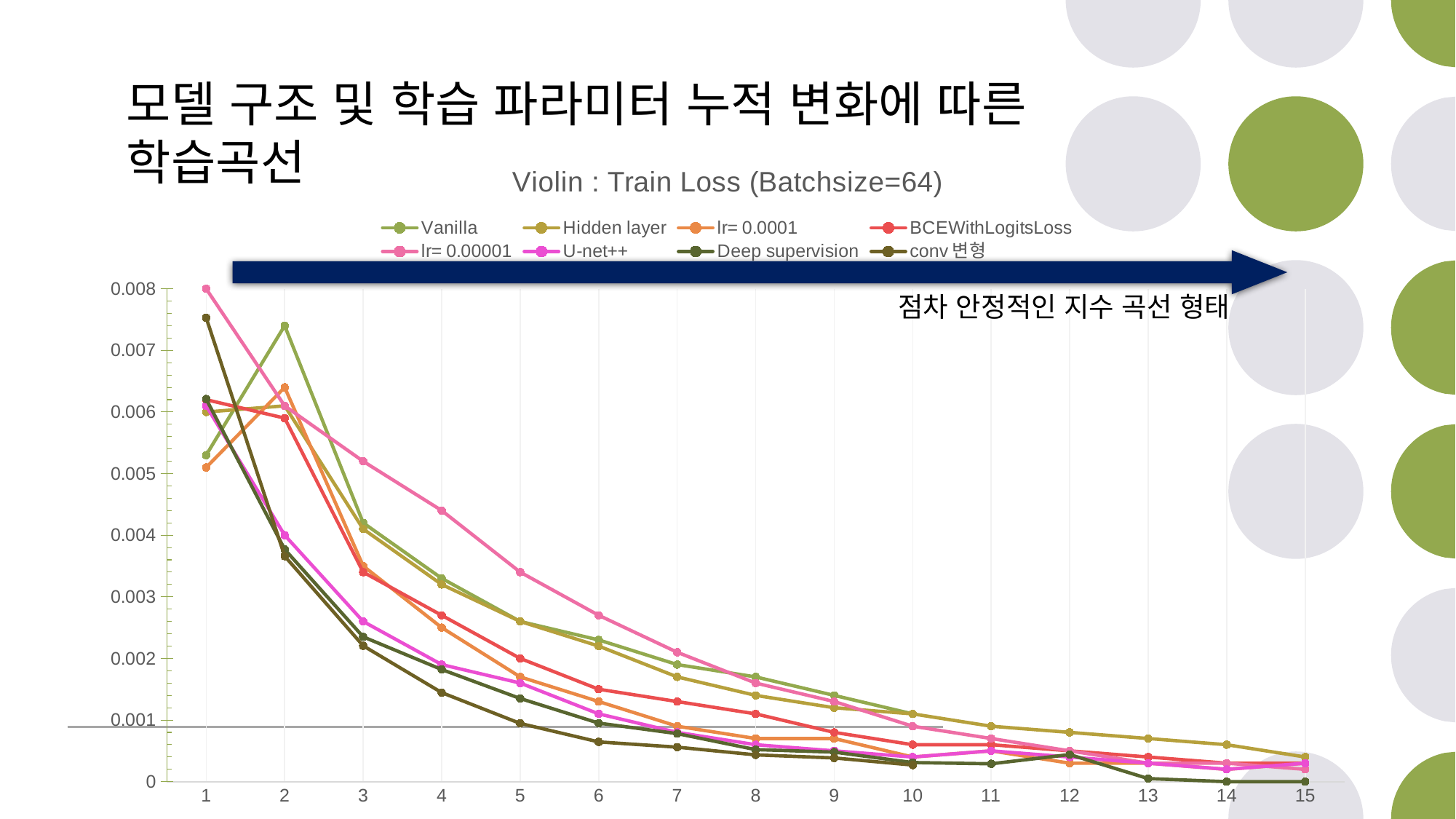

모델 구조 및 학습 파라미터 누적 변화에 따른 학습곡선

### Chart: Violin : Train Loss (Batchsize=64)

| Category | Vanilla | Hidden layer | lr= 0.0001 | BCEWithLogitsLoss | lr= 0.00001 | U-net++ | Deep supervision | conv변형 |
|---|---|---|---|---|---|---|---|---|
| 1 | 0.0053 | 0.006 | 0.0051 | 0.0062 | 0.008 | 0.0061 | 0.00621 | 0.00753 |
| 2 | 0.0074 | 0.0061 | 0.0064 | 0.0059 | 0.0061 | 0.004 | 0.00377 | 0.00366 |
| 3 | 0.0042 | 0.0041 | 0.0035 | 0.0034 | 0.0052 | 0.0026 | 0.00235 | 0.002205 |
| 4 | 0.0033 | 0.0032 | 0.0025 | 0.0027 | 0.0044 | 0.0019 | 0.00182 | 0.001445 |
| 5 | 0.0026 | 0.0026 | 0.0017 | 0.002 | 0.0034 | 0.0016 | 0.00135 | 0.000945 |
| 6 | 0.0023 | 0.0022 | 0.0013 | 0.0015 | 0.0027 | 0.0011 | 0.00095 | 0.000645 |
| 7 | 0.0019 | 0.0017 | 0.0009 | 0.0013 | 0.0021 | 0.0008 | 0.00078 | 0.00056 |
| 8 | 0.0017 | 0.0014 | 0.0007 | 0.0011 | 0.0016 | 0.0006 | 0.00052 | 0.000435 |
| 9 | 0.0014 | 0.0012 | 0.0007 | 0.0008 | 0.0013 | 0.0005 | 0.00048 | 0.000385 |
| 10 | 0.0011 | 0.0011 | 0.0004 | 0.0006 | 0.0009 | 0.0004 | 0.00031 | 0.00027 |
| 11 | None | 0.0009 | 0.0005 | 0.0006 | 0.0007 | 0.0005 | 0.00029 | None |
| 12 | None | 0.0008 | 0.0003 | 0.0005 | 0.0005 | 0.0004 | 0.00044 | None |
| 13 | None | 0.0007 | 0.0003 | 0.0004 | 0.0003 | 0.0003 | 5e-05 | None |
| 14 | None | 0.0006 | 0.0002 | 0.0003 | 0.0003 | 0.0002 | 0.0 | None |
| 15 | None | 0.0004 | 0.0003 | 0.0003 | 0.0002 | 0.0003 | 0.0 | None |
점차 안정적인 지수 곡선 형태